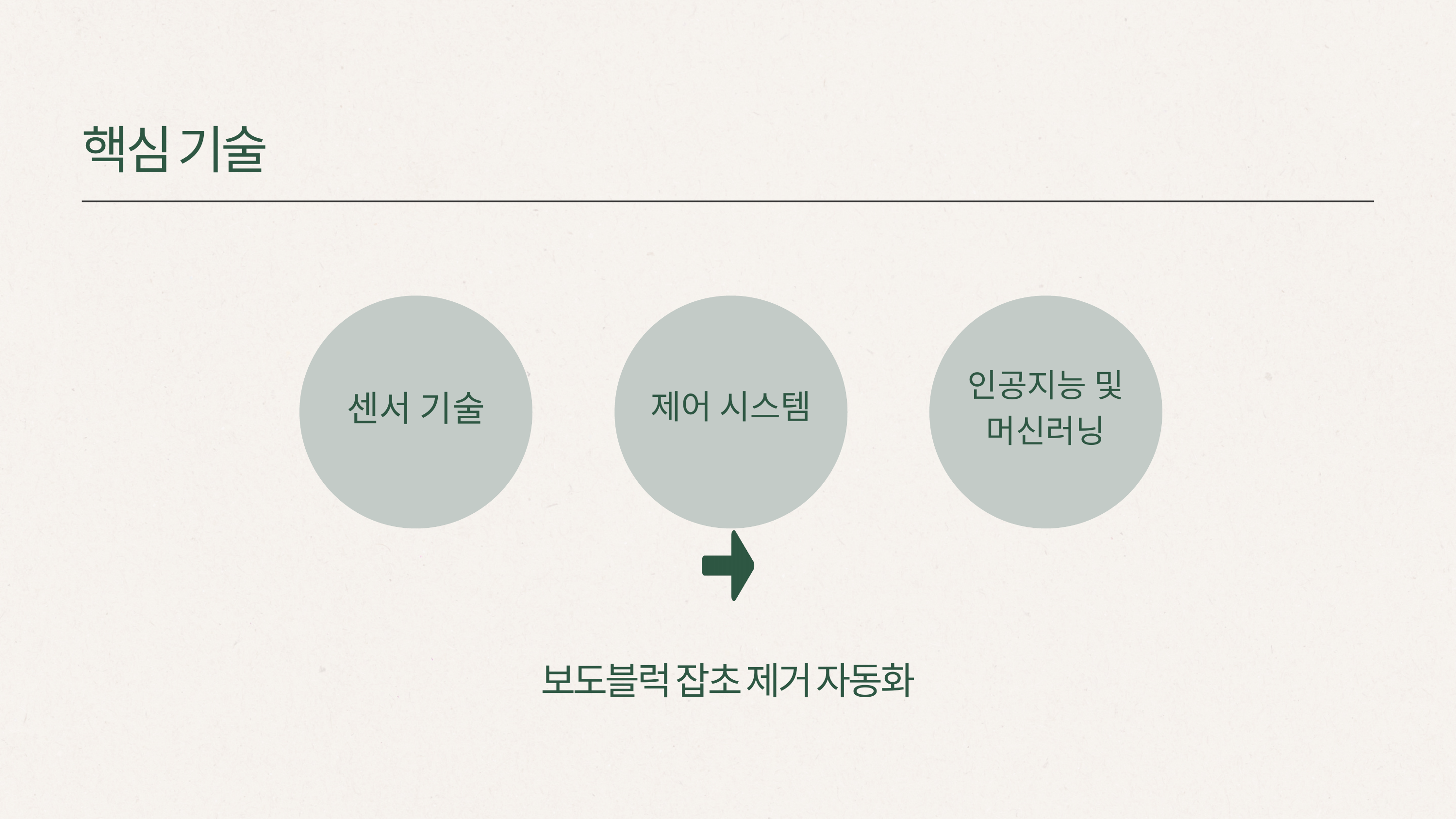

핵심 기술

센서 기술

제어 시스템

인공지능 및
머신러닝

보도블럭 잡초 제거 자동화